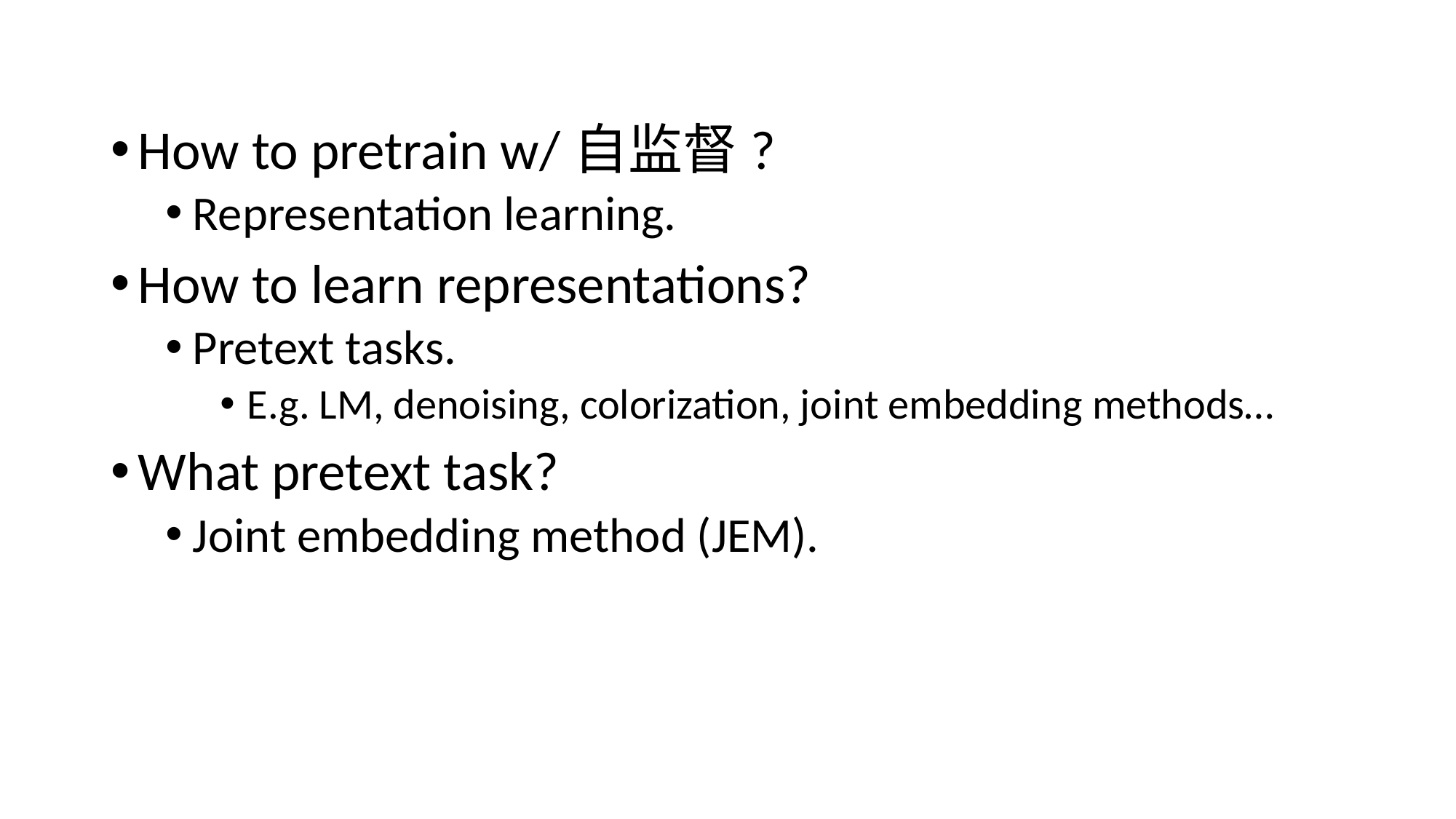

How to pretrain w/自监督?
Representation learning.
How to learn representations?
Pretext tasks.
E.g. LM, denoising, colorization, joint embedding methods…
What pretext task?
Joint embedding method (JEM).